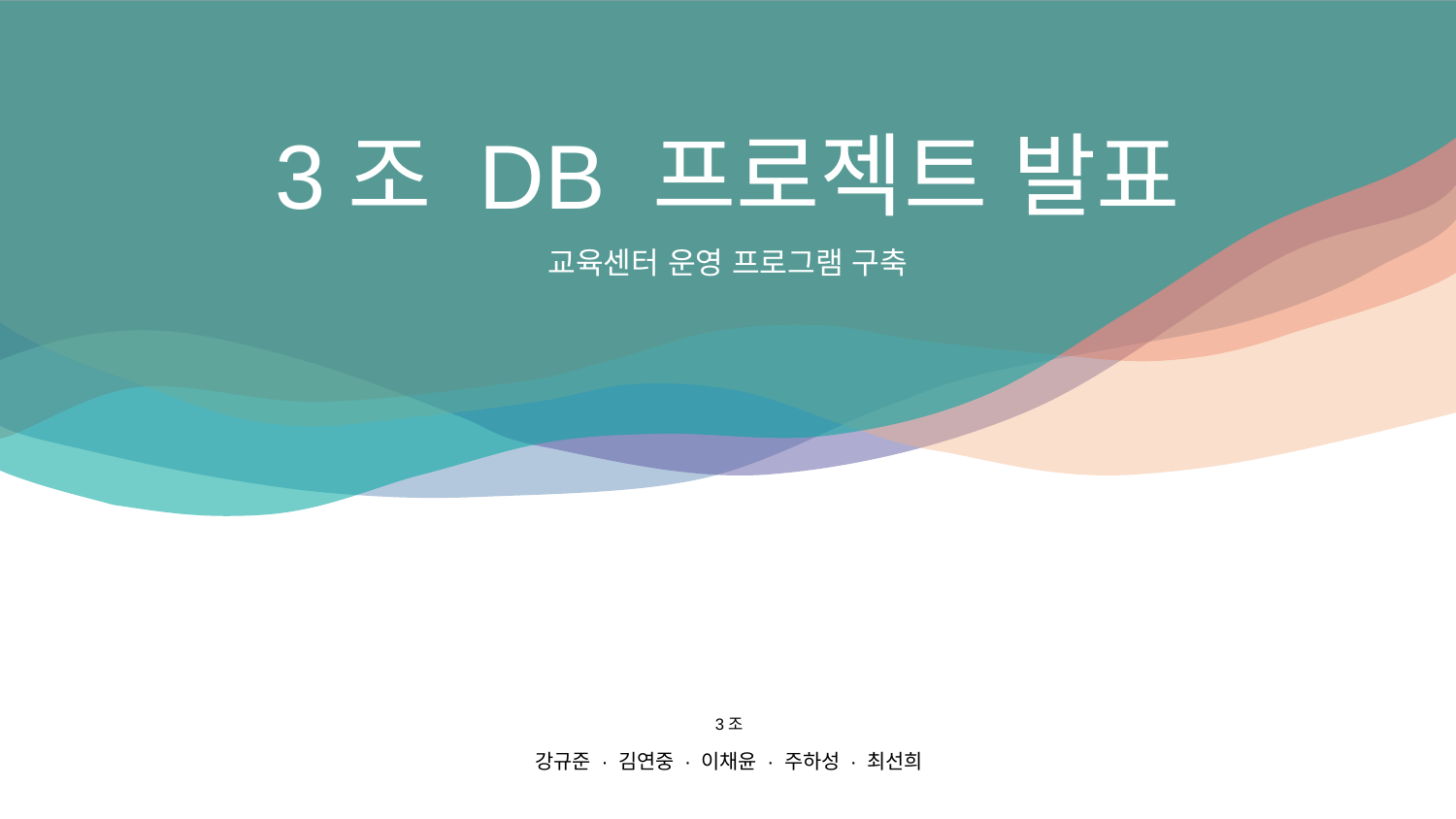

3조 DB 프로젝트 발표
교육센터 운영 프로그램 구축
3조
강규준 · 김연중 · 이채윤 · 주하성 · 최선희